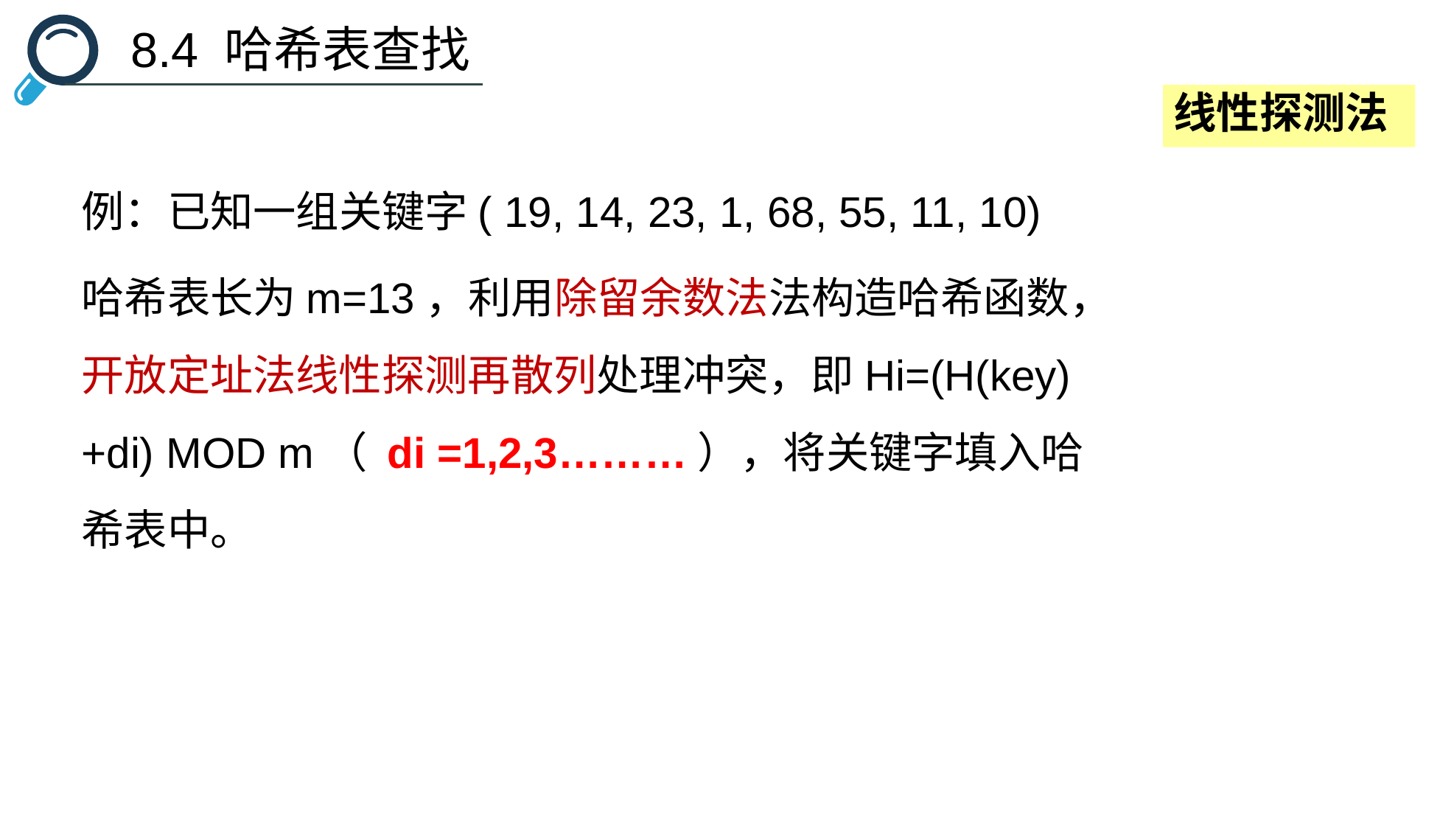

8.4 哈希表查找
线性探测法
例：已知一组关键字( 19, 14, 23, 1, 68, 55, 11, 10)
哈希表长为m=13，利用除留余数法法构造哈希函数，开放定址法线性探测再散列处理冲突，即Hi=(H(key)+di) MOD m（ di =1,2,3………），将关键字填入哈希表中。